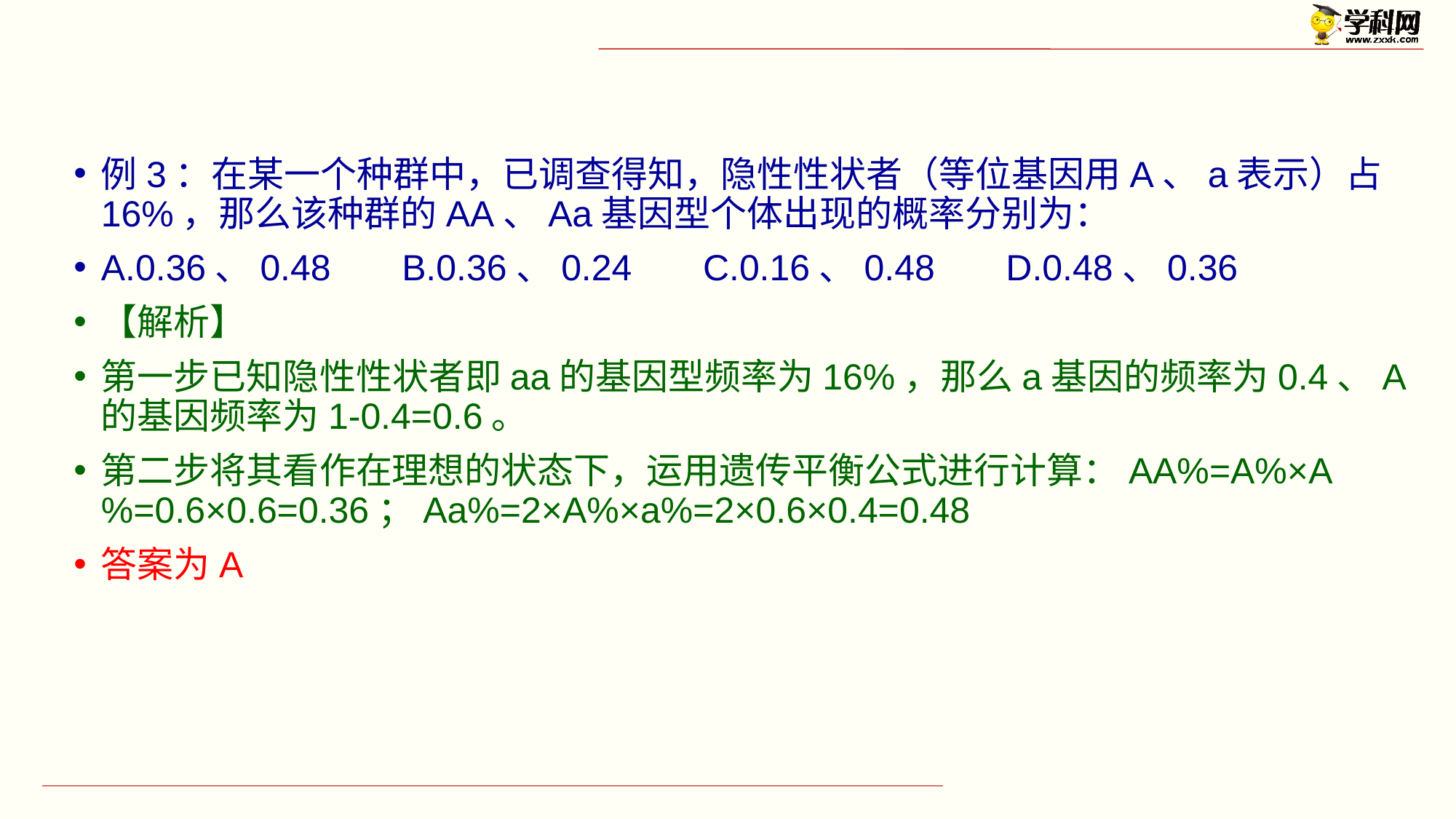

例3：在某一个种群中，已调查得知，隐性性状者（等位基因用A、a表示）占16%，那么该种群的AA、Aa基因型个体出现的概率分别为：
A.0.36、0.48       B.0.36、0.24       C.0.16、0.48       D.0.48、0.36
【解析】
第一步已知隐性性状者即aa的基因型频率为16%，那么a基因的频率为0.4、A的基因频率为1-0.4=0.6。
第二步将其看作在理想的状态下，运用遗传平衡公式进行计算：AA%=A%×A%=0.6×0.6=0.36；Aa%=2×A%×a%=2×0.6×0.4=0.48
答案为A